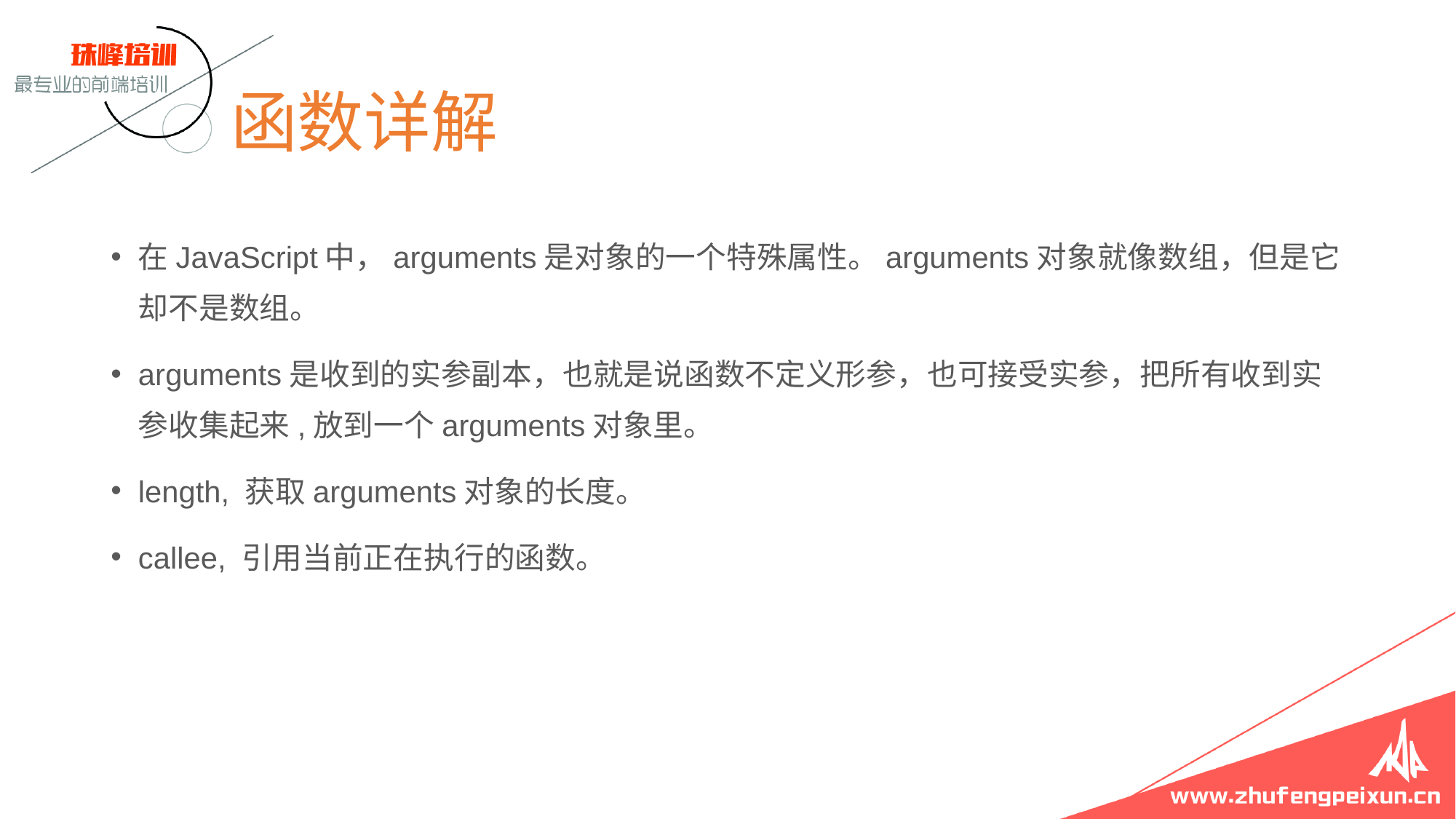

# 函数详解
在JavaScript中，arguments是对象的一个特殊属性。arguments对象就像数组，但是它却不是数组。
arguments是收到的实参副本，也就是说函数不定义形参，也可接受实参，把所有收到实参收集起来,放到一个arguments对象里。
length, 获取arguments对象的长度。
callee, 引用当前正在执行的函数。